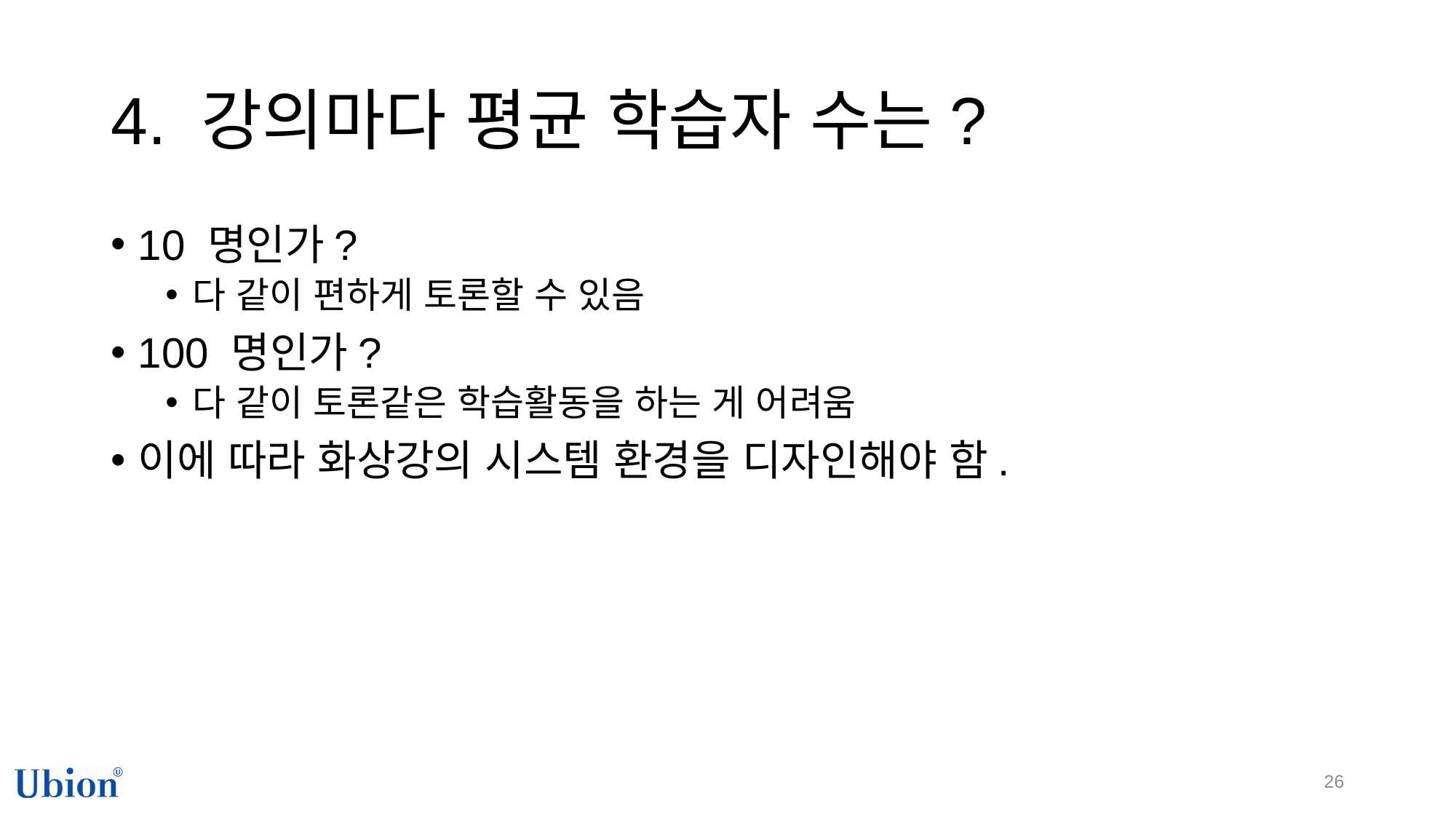

# 4. 강의마다 평균 학습자 수는?
10 명인가?
다 같이 편하게 토론할 수 있음
100 명인가?
다 같이 토론같은 학습활동을 하는 게 어려움
이에 따라 화상강의 시스템 환경을 디자인해야 함.

26